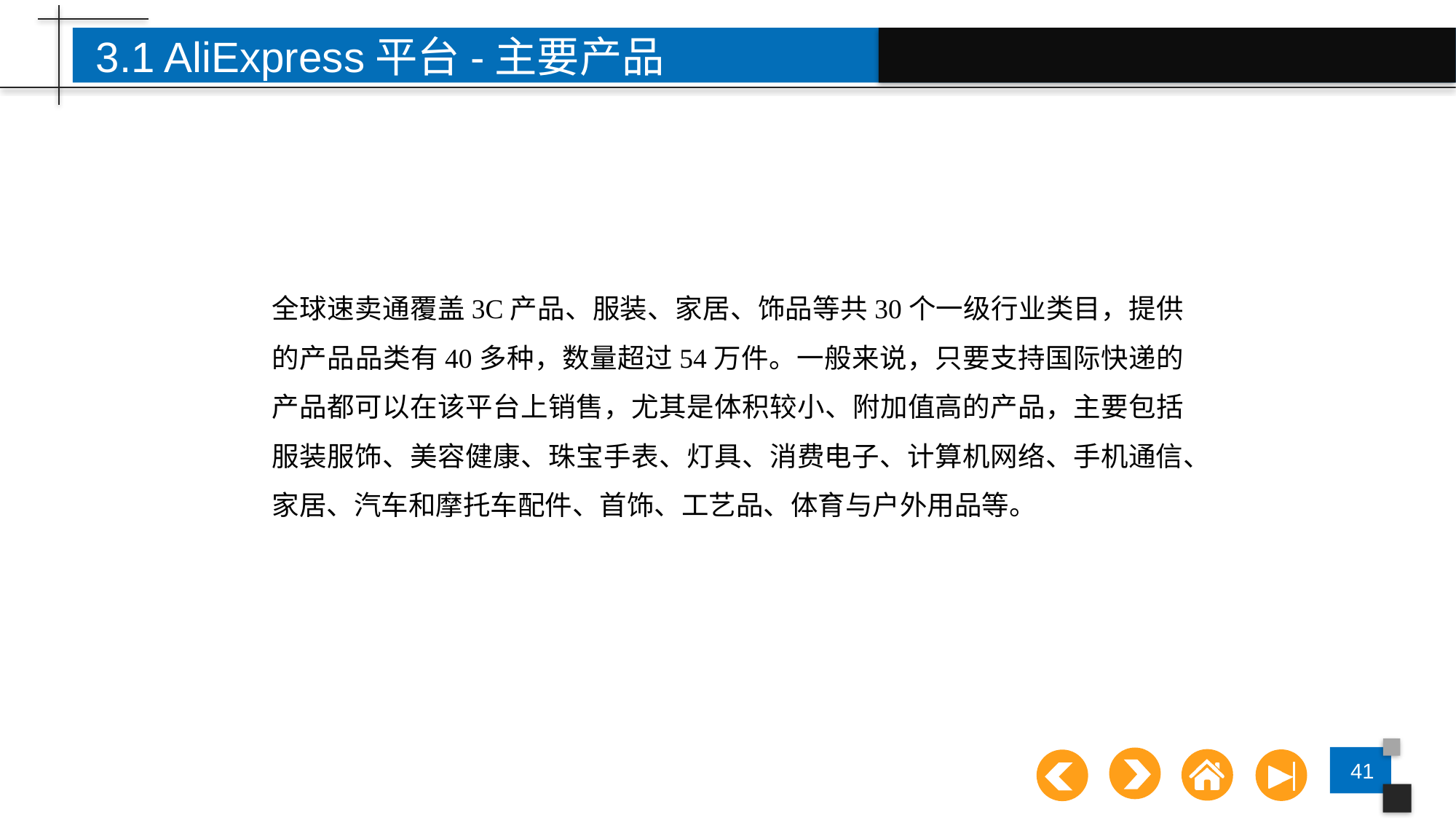

3.1 AliExpress平台-主要产品
全球速卖通覆盖3C产品、服装、家居、饰品等共30个一级行业类目，提供的产品品类有40多种，数量超过54万件。一般来说，只要支持国际快递的产品都可以在该平台上销售，尤其是体积较小、附加值高的产品，主要包括服装服饰、美容健康、珠宝手表、灯具、消费电子、计算机网络、手机通信、家居、汽车和摩托车配件、首饰、工艺品、体育与户外用品等。